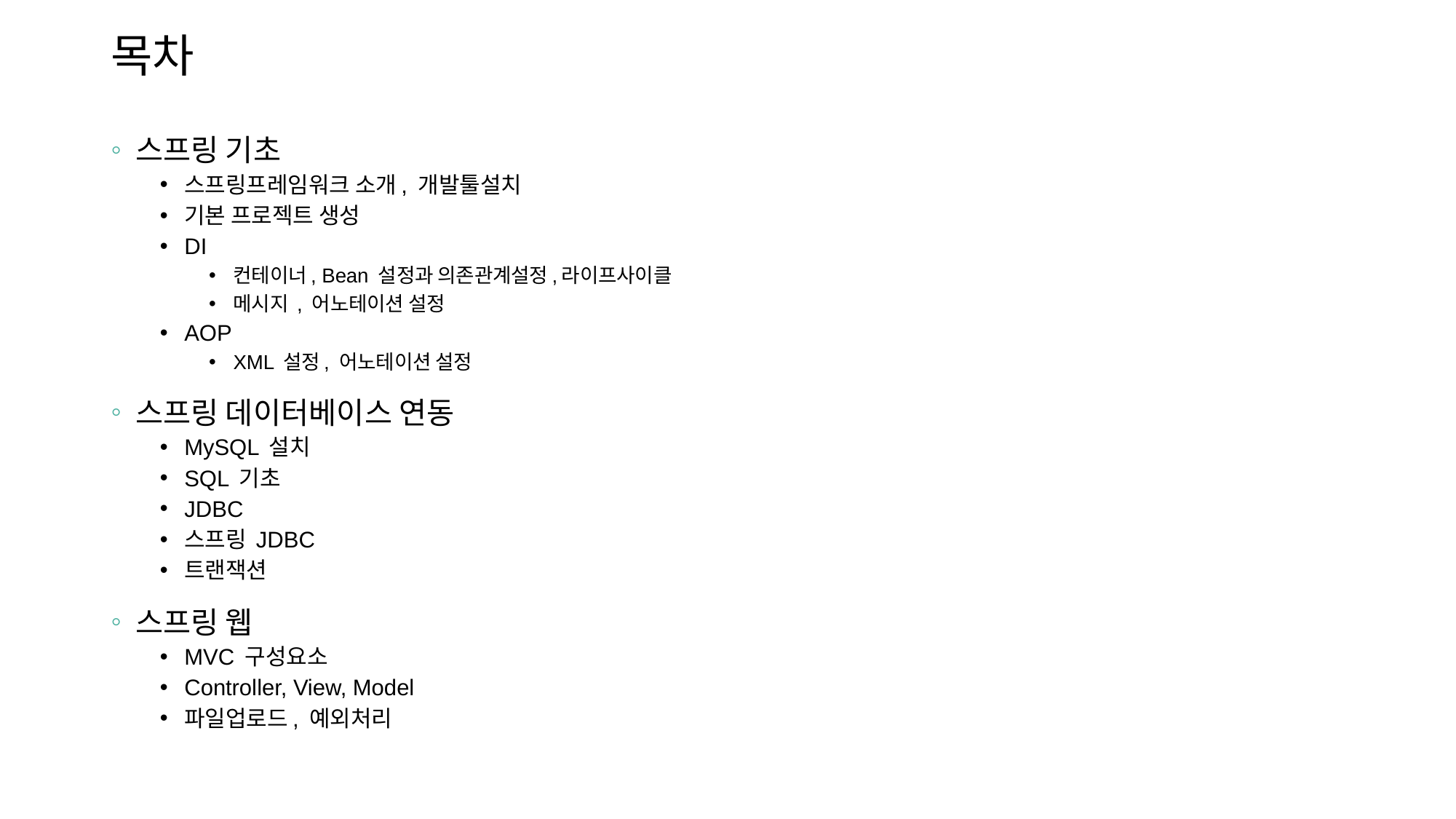

# 목차
스프링 기초
스프링프레임워크 소개, 개발툴설치
기본 프로젝트 생성
DI
컨테이너, Bean 설정과 의존관계설정,라이프사이클
메시지 , 어노테이션 설정
AOP
XML 설정, 어노테이션 설정
스프링 데이터베이스 연동
MySQL 설치
SQL 기초
JDBC
스프링 JDBC
트랜잭션
스프링 웹
MVC 구성요소
Controller, View, Model
파일업로드, 예외처리